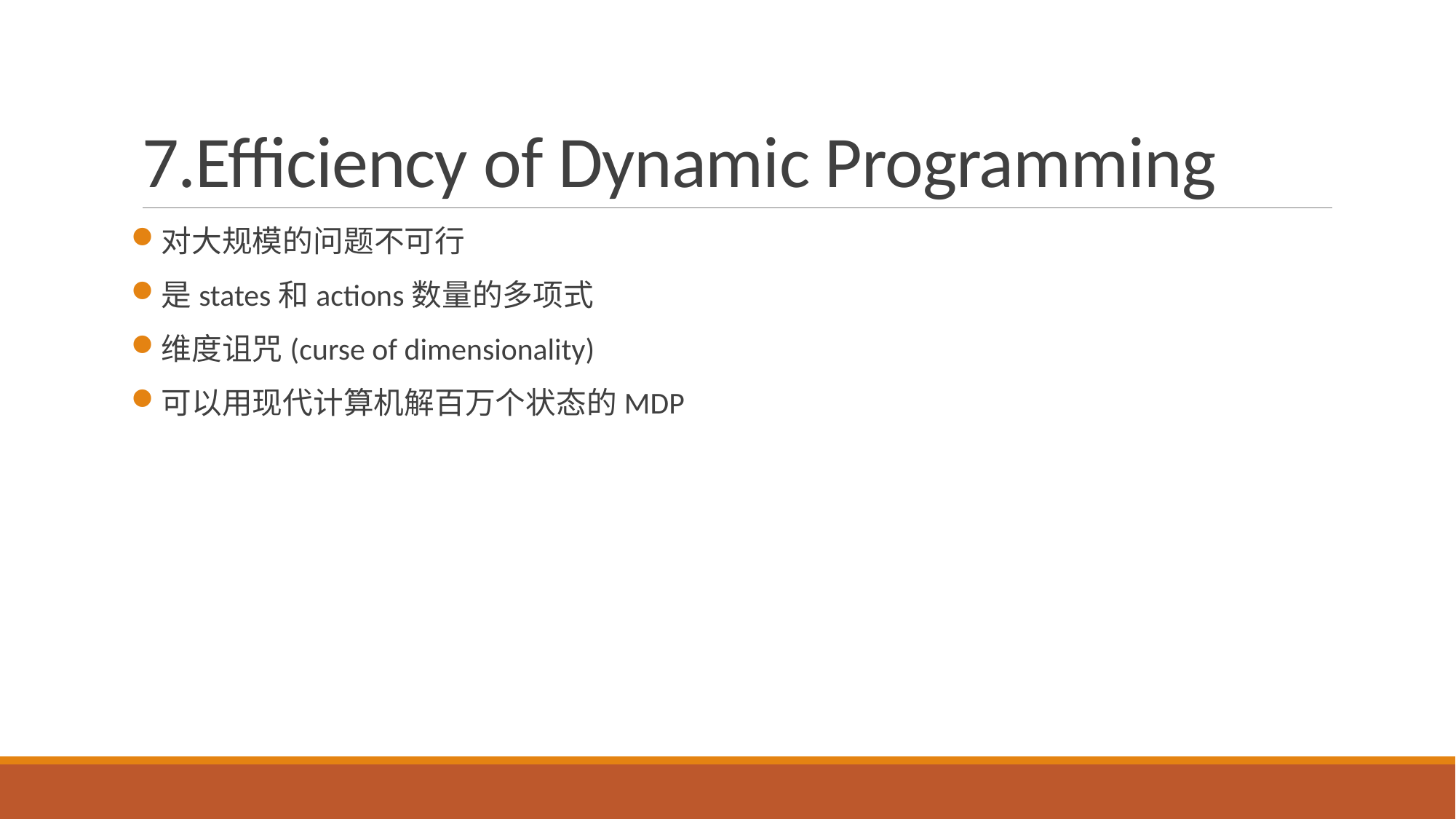

# 7.Efficiency of Dynamic Programming
对大规模的问题不可行
是states和actions数量的多项式
维度诅咒(curse of dimensionality)
可以用现代计算机解百万个状态的MDP